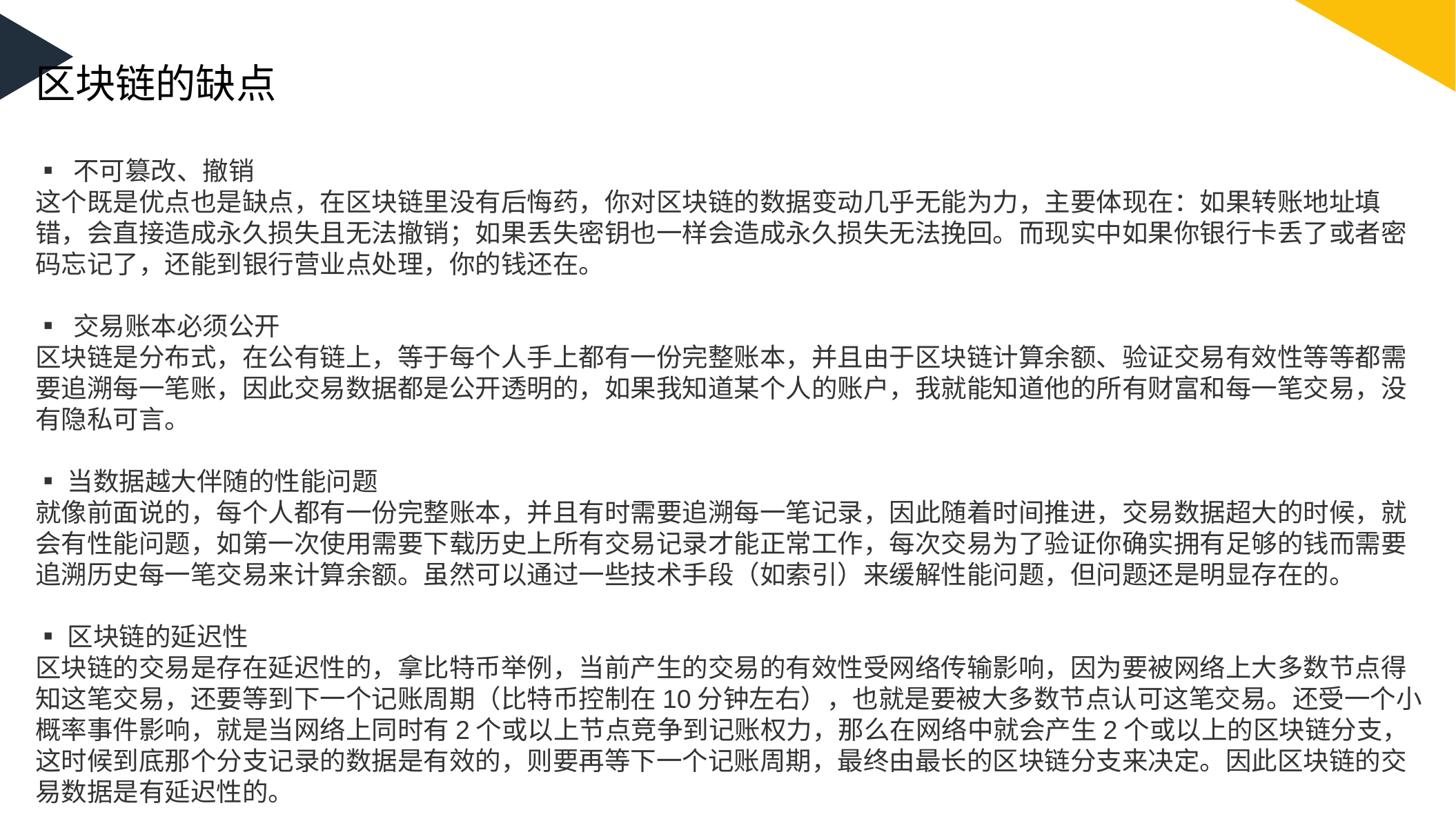

区块链的缺点

▪ 不可篡改、撤销这个既是优点也是缺点，在区块链里没有后悔药，你对区块链的数据变动几乎无能为力，主要体现在：如果转账地址填错，会直接造成永久损失且无法撤销；如果丢失密钥也一样会造成永久损失无法挽回。而现实中如果你银行卡丢了或者密码忘记了，还能到银行营业点处理，你的钱还在。
▪ 交易账本必须公开区块链是分布式，在公有链上，等于每个人手上都有一份完整账本，并且由于区块链计算余额、验证交易有效性等等都需要追溯每一笔账，因此交易数据都是公开透明的，如果我知道某个人的账户，我就能知道他的所有财富和每一笔交易，没有隐私可言。
▪当数据越大伴随的性能问题就像前面说的，每个人都有一份完整账本，并且有时需要追溯每一笔记录，因此随着时间推进，交易数据超大的时候，就会有性能问题，如第一次使用需要下载历史上所有交易记录才能正常工作，每次交易为了验证你确实拥有足够的钱而需要追溯历史每一笔交易来计算余额。虽然可以通过一些技术手段（如索引）来缓解性能问题，但问题还是明显存在的。
▪区块链的延迟性区块链的交易是存在延迟性的，拿比特币举例，当前产生的交易的有效性受网络传输影响，因为要被网络上大多数节点得知这笔交易，还要等到下一个记账周期（比特币控制在10分钟左右），也就是要被大多数节点认可这笔交易。还受一个小概率事件影响，就是当网络上同时有2个或以上节点竞争到记账权力，那么在网络中就会产生2个或以上的区块链分支，这时候到底那个分支记录的数据是有效的，则要再等下一个记账周期，最终由最长的区块链分支来决定。因此区块链的交易数据是有延迟性的。